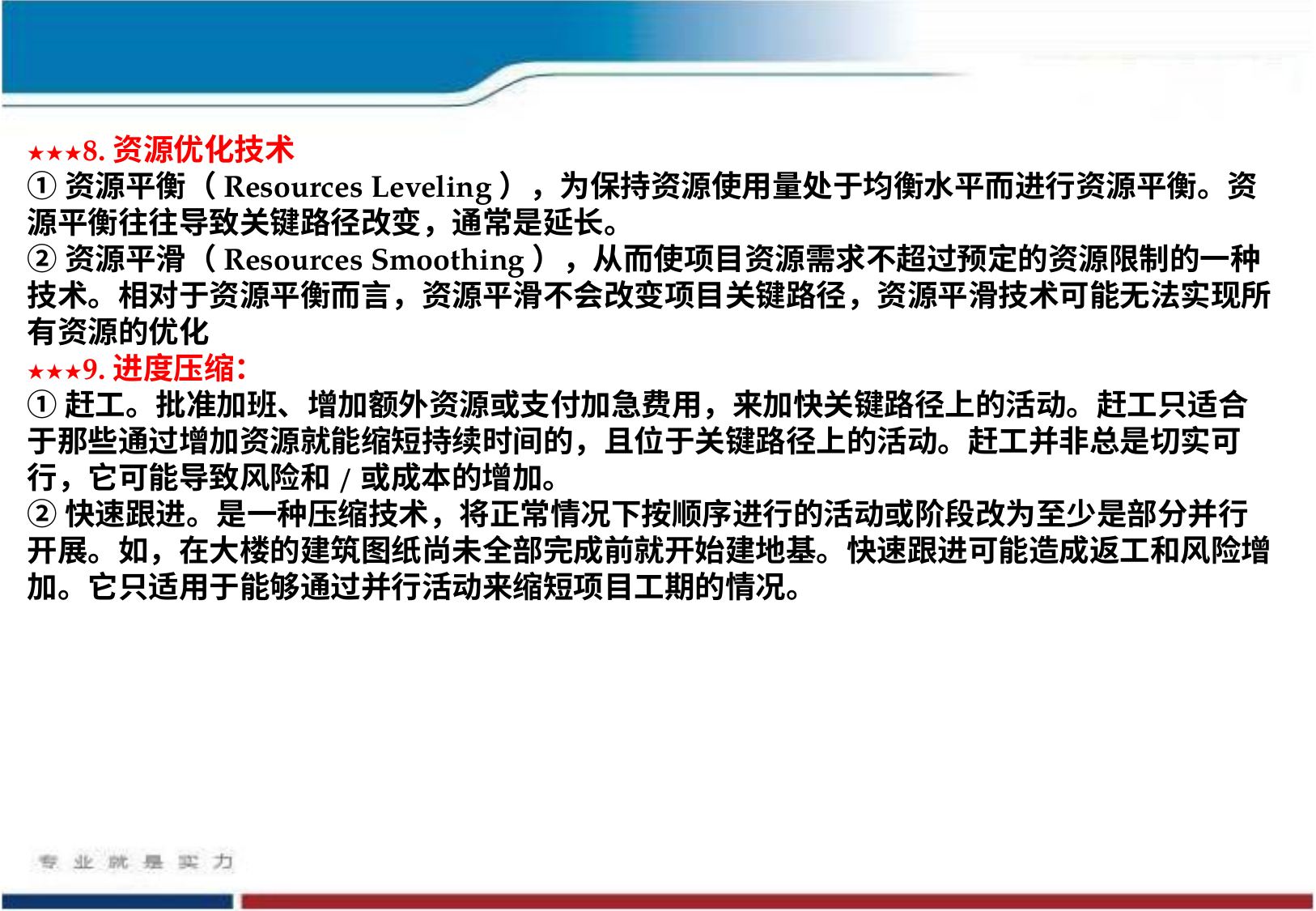

★★★8.资源优化技术
①资源平衡（Resources Leveling），为保持资源使用量处于均衡水平而进行资源平衡。资源平衡往往导致关键路径改变，通常是延长。
②资源平滑（Resources Smoothing），从而使项目资源需求不超过预定的资源限制的一种技术。相对于资源平衡而言，资源平滑不会改变项目关键路径，资源平滑技术可能无法实现所有资源的优化
★★★9.进度压缩：
①赶工。批准加班、增加额外资源或支付加急费用，来加快关键路径上的活动。赶工只适合于那些通过增加资源就能缩短持续时间的，且位于关键路径上的活动。赶工并非总是切实可行，它可能导致风险和/或成本的增加。
②快速跟进。是一种压缩技术，将正常情况下按顺序进行的活动或阶段改为至少是部分并行开展。如，在大楼的建筑图纸尚未全部完成前就开始建地基。快速跟进可能造成返工和风险增加。它只适用于能够通过并行活动来缩短项目工期的情况。